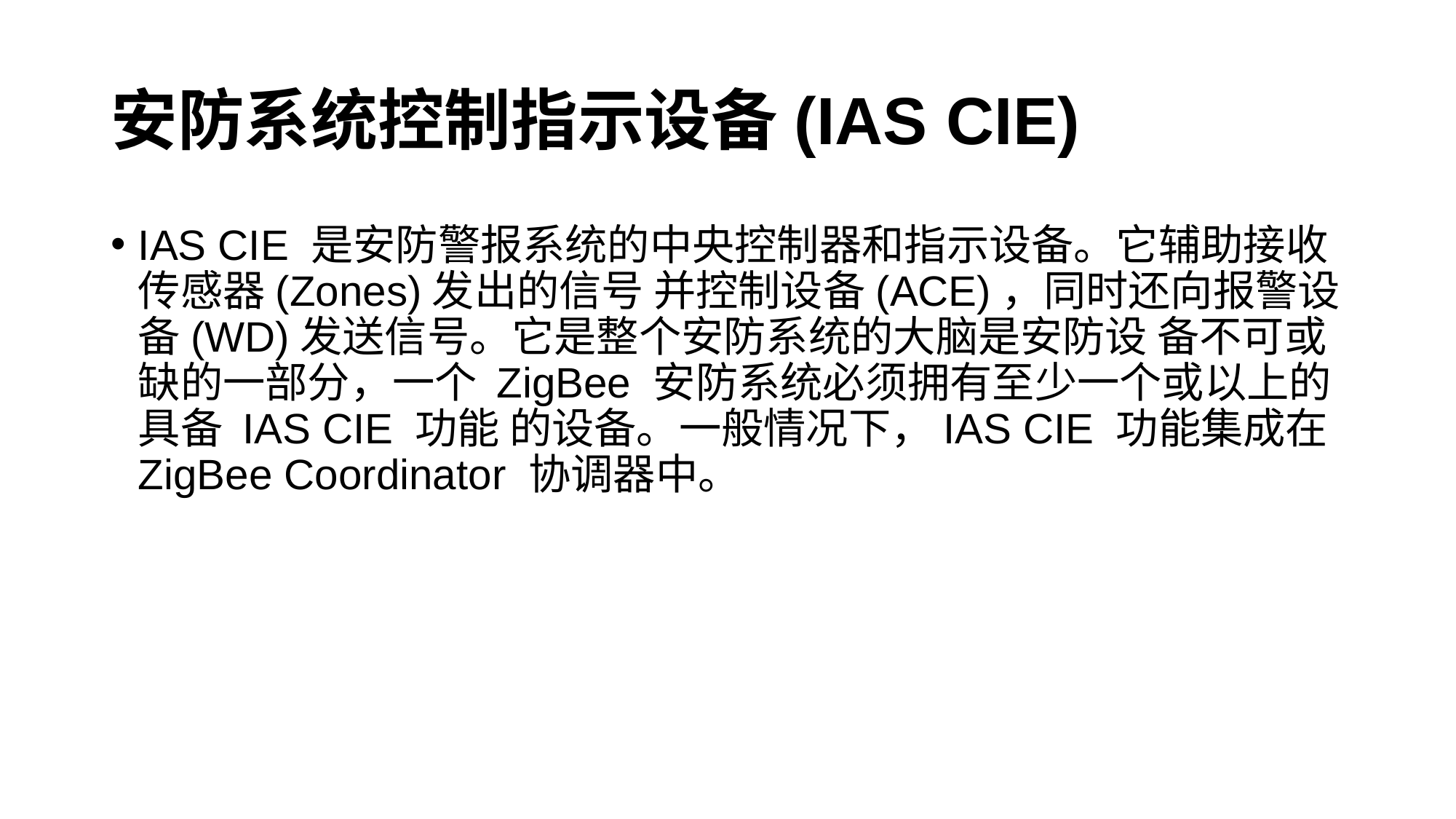

# 安防系统控制指示设备(IAS CIE)
IAS CIE 是安防警报系统的中央控制器和指示设备。它辅助接收传感器(Zones)发出的信号 并控制设备(ACE)，同时还向报警设备(WD)发送信号。它是整个安防系统的大脑是安防设 备不可或缺的一部分，一个 ZigBee 安防系统必须拥有至少一个或以上的具备 IAS CIE 功能 的设备。一般情况下，IAS CIE 功能集成在 ZigBee Coordinator 协调器中。